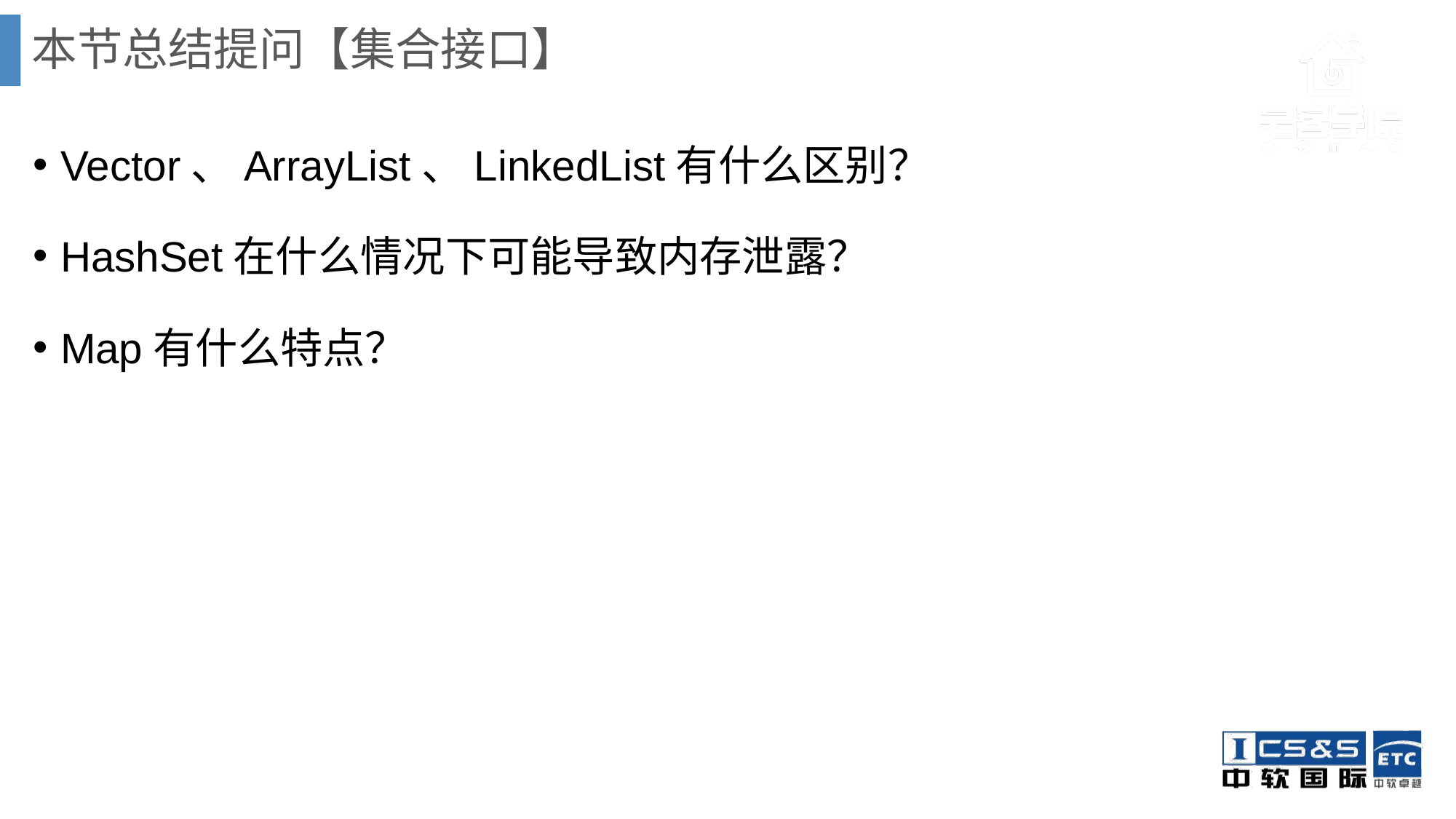

# 本节总结提问【集合接口】
Vector、ArrayList、LinkedList有什么区别？
HashSet在什么情况下可能导致内存泄露？
Map有什么特点？